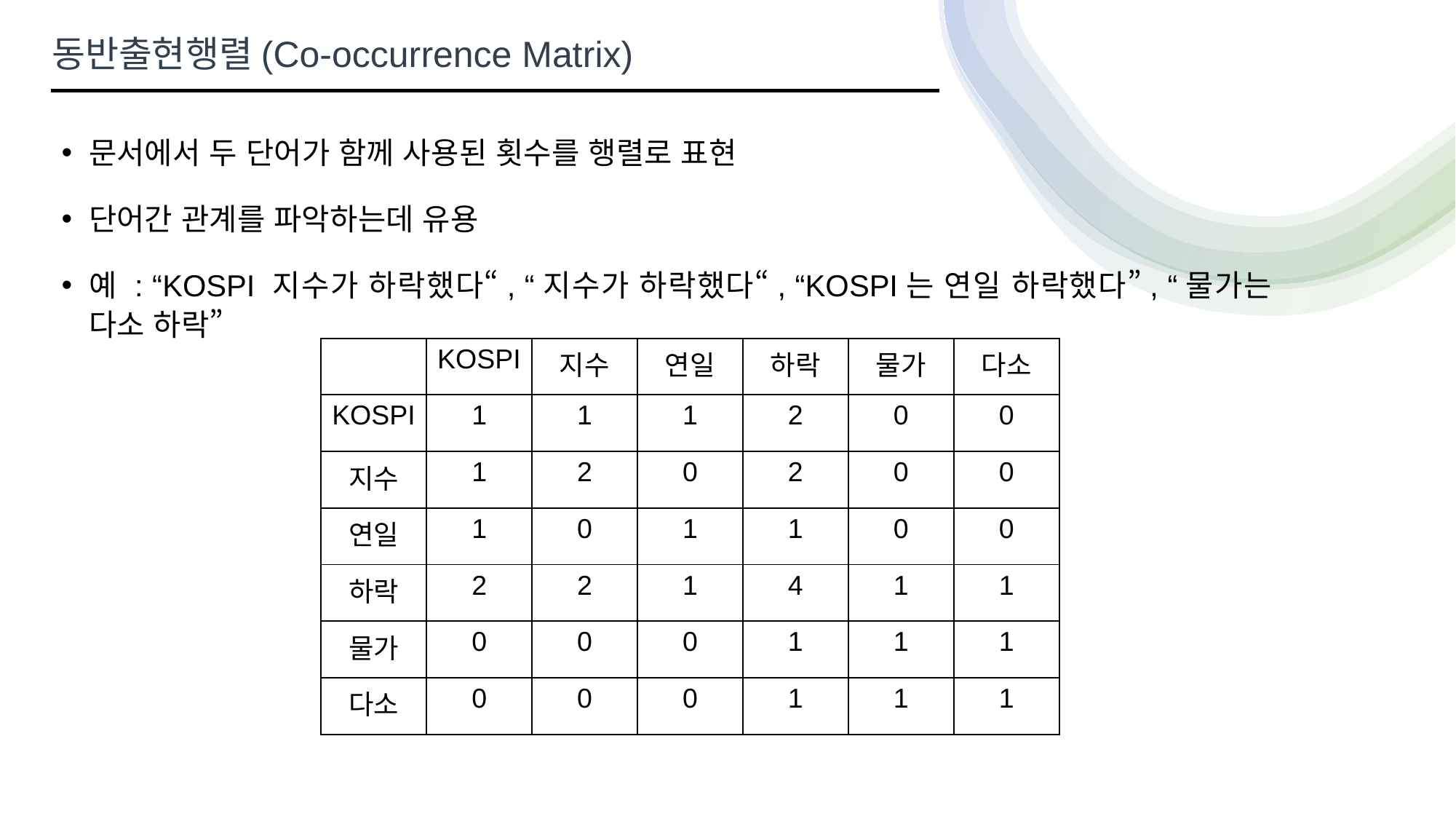

동반출현행렬(Co-occurrence Matrix)
문서에서 두 단어가 함께 사용된 횟수를 행렬로 표현
단어간 관계를 파악하는데 유용
예 : “KOSPI 지수가 하락했다“, “지수가 하락했다“, “KOSPI는 연일 하락했다”, “물가는 다소 하락”
|  | KOSPI | 지수 | 연일 | 하락 | 물가 | 다소 |
| --- | --- | --- | --- | --- | --- | --- |
| KOSPI | 1 | 1 | 1 | 2 | 0 | 0 |
| 지수 | 1 | 2 | 0 | 2 | 0 | 0 |
| 연일 | 1 | 0 | 1 | 1 | 0 | 0 |
| 하락 | 2 | 2 | 1 | 4 | 1 | 1 |
| 물가 | 0 | 0 | 0 | 1 | 1 | 1 |
| 다소 | 0 | 0 | 0 | 1 | 1 | 1 |